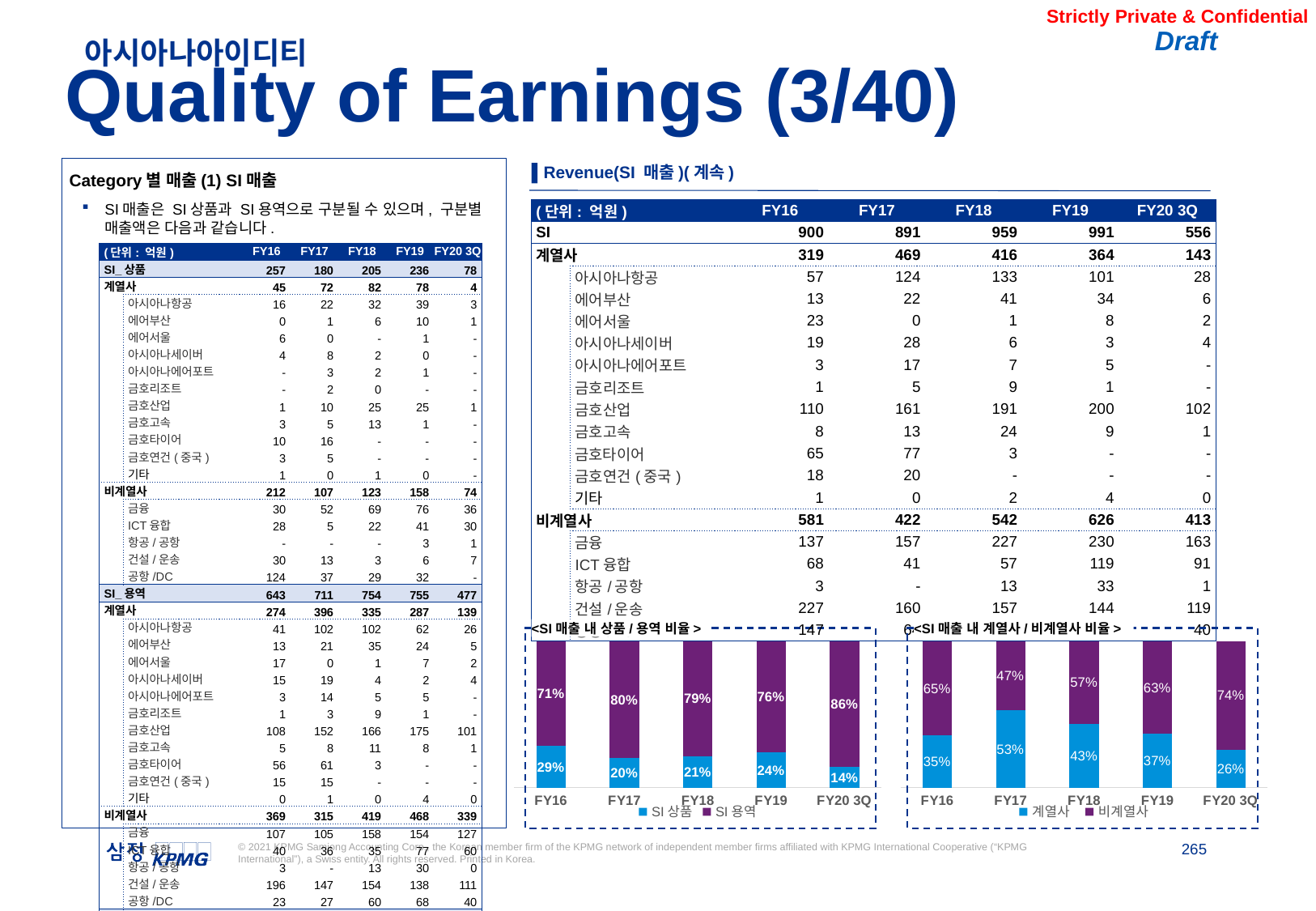

아시아나아이디티
Quality of Earnings (3/40)
▌Revenue(SI 매출)(계속)

Category별 매출(1) SI매출
SI매출은 SI상품과 SI용역으로 구분될 수 있으며, 구분별 매출액은 다음과 같습니다.

| (단위: 억원) |  | FY16 | FY17 | FY18 | FY19 | FY20 3Q |
| --- | --- | --- | --- | --- | --- | --- |
| SI |  | 900 | 891 | 959 | 991 | 556 |
| 계열사 |  | 319 | 469 | 416 | 364 | 143 |
|  | 아시아나항공 | 57 | 124 | 133 | 101 | 28 |
|  | 에어부산 | 13 | 22 | 41 | 34 | 6 |
|  | 에어서울 | 23 | 0 | 1 | 8 | 2 |
|  | 아시아나세이버 | 19 | 28 | 6 | 3 | 4 |
|  | 아시아나에어포트 | 3 | 17 | 7 | 5 | - |
|  | 금호리조트 | 1 | 5 | 9 | 1 | - |
|  | 금호산업 | 110 | 161 | 191 | 200 | 102 |
|  | 금호고속 | 8 | 13 | 24 | 9 | 1 |
|  | 금호타이어 | 65 | 77 | 3 | - | - |
|  | 금호연건(중국) | 18 | 20 | - | - | - |
|  | 기타 | 1 | 0 | 2 | 4 | 0 |
| 비계열사 |  | 581 | 422 | 542 | 626 | 413 |
|  | 금융 | 137 | 157 | 227 | 230 | 163 |
|  | ICT융합 | 68 | 41 | 57 | 119 | 91 |
|  | 항공/공항 | 3 | - | 13 | 33 | 1 |
|  | 건설/운송 | 227 | 160 | 157 | 144 | 119 |
|  | 공항/DC | 147 | 64 | 89 | 100 | 40 |
| (단위: 억원) |  | FY16 | FY17 | FY18 | FY19 | FY20 3Q |
| --- | --- | --- | --- | --- | --- | --- |
| SI\_상품 |  | 257 | 180 | 205 | 236 | 78 |
| 계열사 |  | 45 | 72 | 82 | 78 | 4 |
|  | 아시아나항공 | 16 | 22 | 32 | 39 | 3 |
|  | 에어부산 | 0 | 1 | 6 | 10 | 1 |
|  | 에어서울 | 6 | 0 | - | 1 | - |
|  | 아시아나세이버 | 4 | 8 | 2 | 0 | - |
|  | 아시아나에어포트 | - | 3 | 2 | 1 | - |
|  | 금호리조트 | - | 2 | 0 | - | - |
|  | 금호산업 | 1 | 10 | 25 | 25 | 1 |
|  | 금호고속 | 3 | 5 | 13 | 1 | - |
|  | 금호타이어 | 10 | 16 | - | - | - |
|  | 금호연건(중국) | 3 | 5 | - | - | - |
|  | 기타 | 1 | 0 | 1 | 0 | - |
| 비계열사 |  | 212 | 107 | 123 | 158 | 74 |
|  | 금융 | 30 | 52 | 69 | 76 | 36 |
|  | ICT융합 | 28 | 5 | 22 | 41 | 30 |
|  | 항공/공항 | - | - | - | 3 | 1 |
|  | 건설/운송 | 30 | 13 | 3 | 6 | 7 |
|  | 공항/DC | 124 | 37 | 29 | 32 | - |
| SI\_용역 |  | 643 | 711 | 754 | 755 | 477 |
| 계열사 |  | 274 | 396 | 335 | 287 | 139 |
|  | 아시아나항공 | 41 | 102 | 102 | 62 | 26 |
|  | 에어부산 | 13 | 21 | 35 | 24 | 5 |
|  | 에어서울 | 17 | 0 | 1 | 7 | 2 |
|  | 아시아나세이버 | 15 | 19 | 4 | 2 | 4 |
|  | 아시아나에어포트 | 3 | 14 | 5 | 5 | - |
|  | 금호리조트 | 1 | 3 | 9 | 1 | - |
|  | 금호산업 | 108 | 152 | 166 | 175 | 101 |
|  | 금호고속 | 5 | 8 | 11 | 8 | 1 |
|  | 금호타이어 | 56 | 61 | 3 | - | - |
|  | 금호연건(중국) | 15 | 15 | - | - | - |
|  | 기타 | 0 | 1 | 0 | 4 | 0 |
| 비계열사 |  | 369 | 315 | 419 | 468 | 339 |
|  | 금융 | 107 | 105 | 158 | 154 | 127 |
|  | ICT융합 | 40 | 36 | 35 | 77 | 60 |
|  | 항공/공항 | 3 | - | 13 | 30 | 0 |
|  | 건설/운송 | 196 | 147 | 154 | 138 | 111 |
|  | 공항/DC | 23 | 27 | 60 | 68 | 40 |
| SI매출 계 |  | 900 | 891 | 959 | 991 | 556 |

### Chart

| Category | SI상품 | SI용역 |
|---|---|---|
| FY16 | 0.28513979053226934 | 0.7148602094677305 |
| FY17 | 0.20165566188354708 | 0.7983443381164533 |
| FY18 | 0.21356560596553945 | 0.7864343940344608 |
| FY19 | 0.23785685937847184 | 0.7621431406215291 |
| FY20 3Q | 0.14122202803057476 | 0.8587779719694247 |

### Chart

| Category | 계열사 | 비계열사 |
|---|---|---|
| FY16 | 0.3541336153080247 | 0.6458663846919752 |
| FY17 | 0.5260131671837829 | 0.473986832816217 |
| FY18 | 0.4343113909288188 | 0.5656886090711812 |
| FY19 | 0.36764086929097606 | 0.6323591307090239 |
| FY20 3Q | 0.25706036720991055 | 0.7429396327900893 |
<SI매출 내 상품/용역 비율>
<SI매출 내 계열사/비계열사 비율>